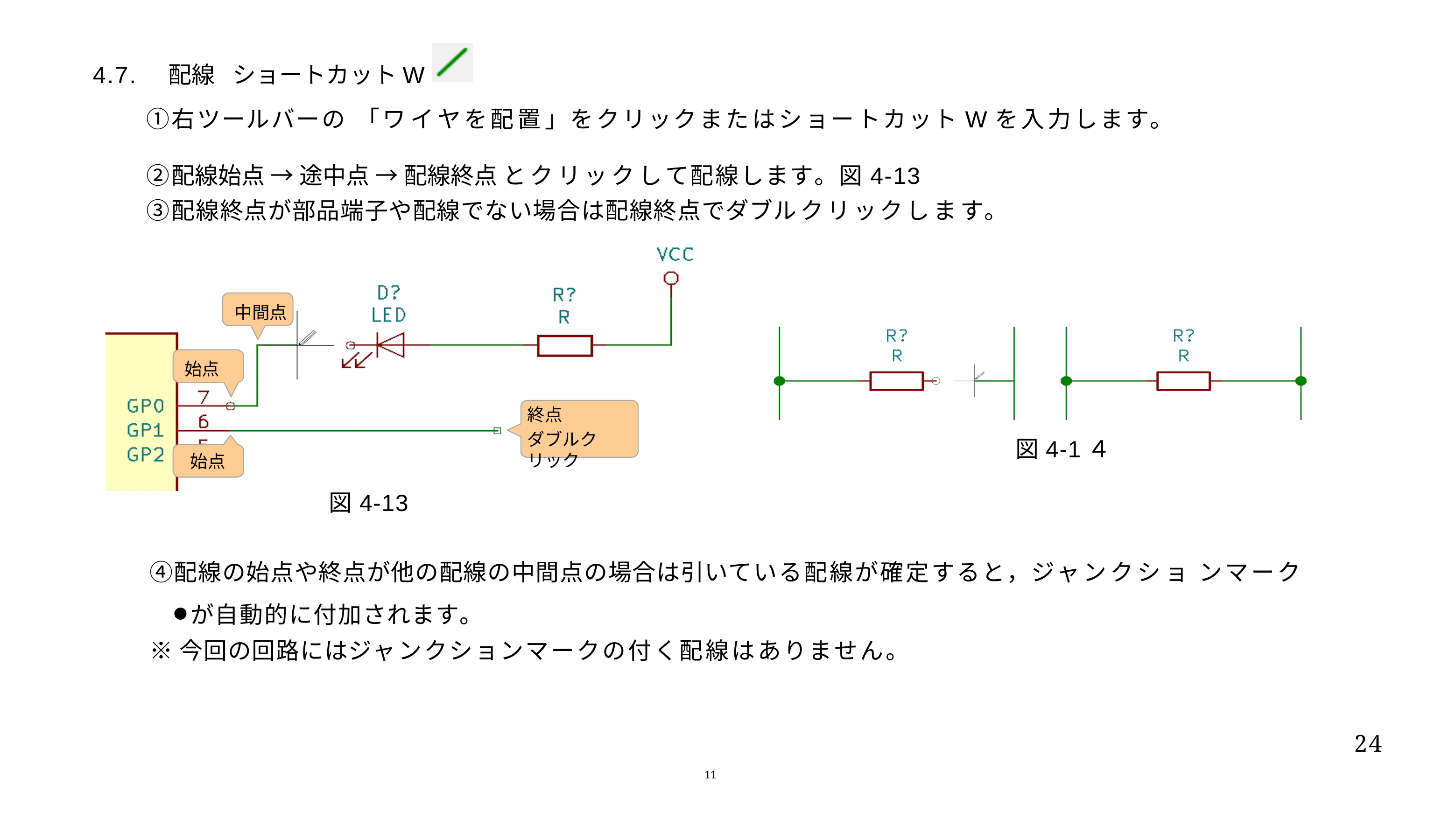

4.7.	配線	ショートカットW
①	右ツールバーの	「ワイヤを配置」をクリックまたはショートカットWを入力します。

②	配線始点 → 途中点 → 配線終点 とクリックして配線します。図4-13
③	配線終点が部品端子や配線でない場合は配線終点でダブルクリックします。

中間点

始点
終点
ダブルクリック

図4-1４

始点
図4-13
④	配線の始点や終点が他の配線の中間点の場合は引いている配線が確定すると，ジャンクショ ンマーク ● が自動的に付加されます。
※今回の回路にはジャンクションマークの付く配線はありません。
24
11